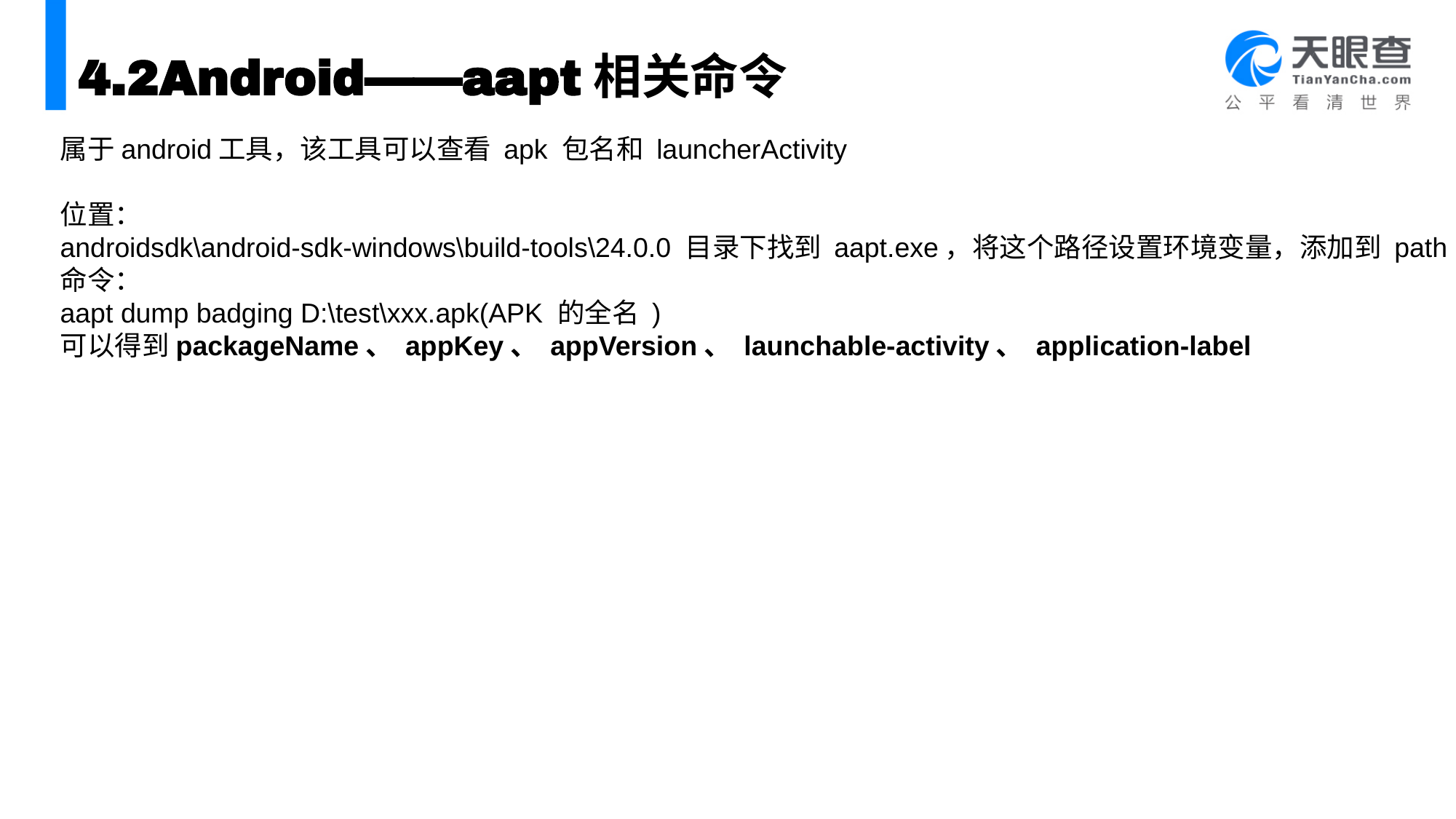

# 4.2Android——aapt相关命令
属于android工具，该工具可以查看 apk 包名和 launcherActivity

位置：
androidsdk\android-sdk-windows\build-tools\24.0.0 目录下找到 aapt.exe，将这个路径设置环境变量，添加到 path 下
命令：
aapt dump badging D:\test\xxx.apk(APK 的全名 )
可以得到packageName、 appKey、 appVersion、 launchable-activity、 application-label